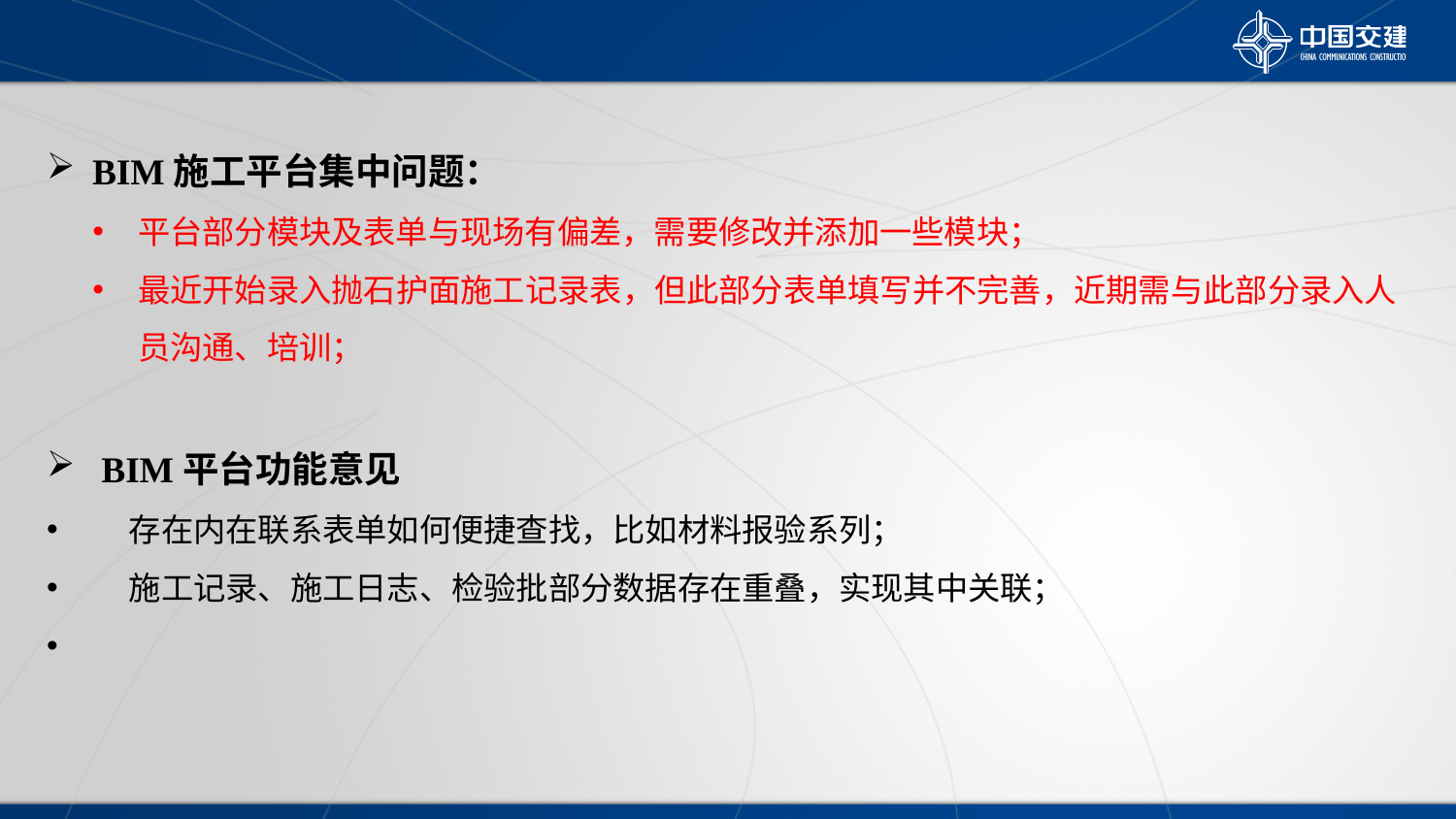

BIM施工平台集中问题：
平台部分模块及表单与现场有偏差，需要修改并添加一些模块；
最近开始录入抛石护面施工记录表，但此部分表单填写并不完善，近期需与此部分录入人员沟通、培训；

BIM平台功能意见
    存在内在联系表单如何便捷查找，比如材料报验系列；
    施工记录、施工日志、检验批部分数据存在重叠，实现其中关联；